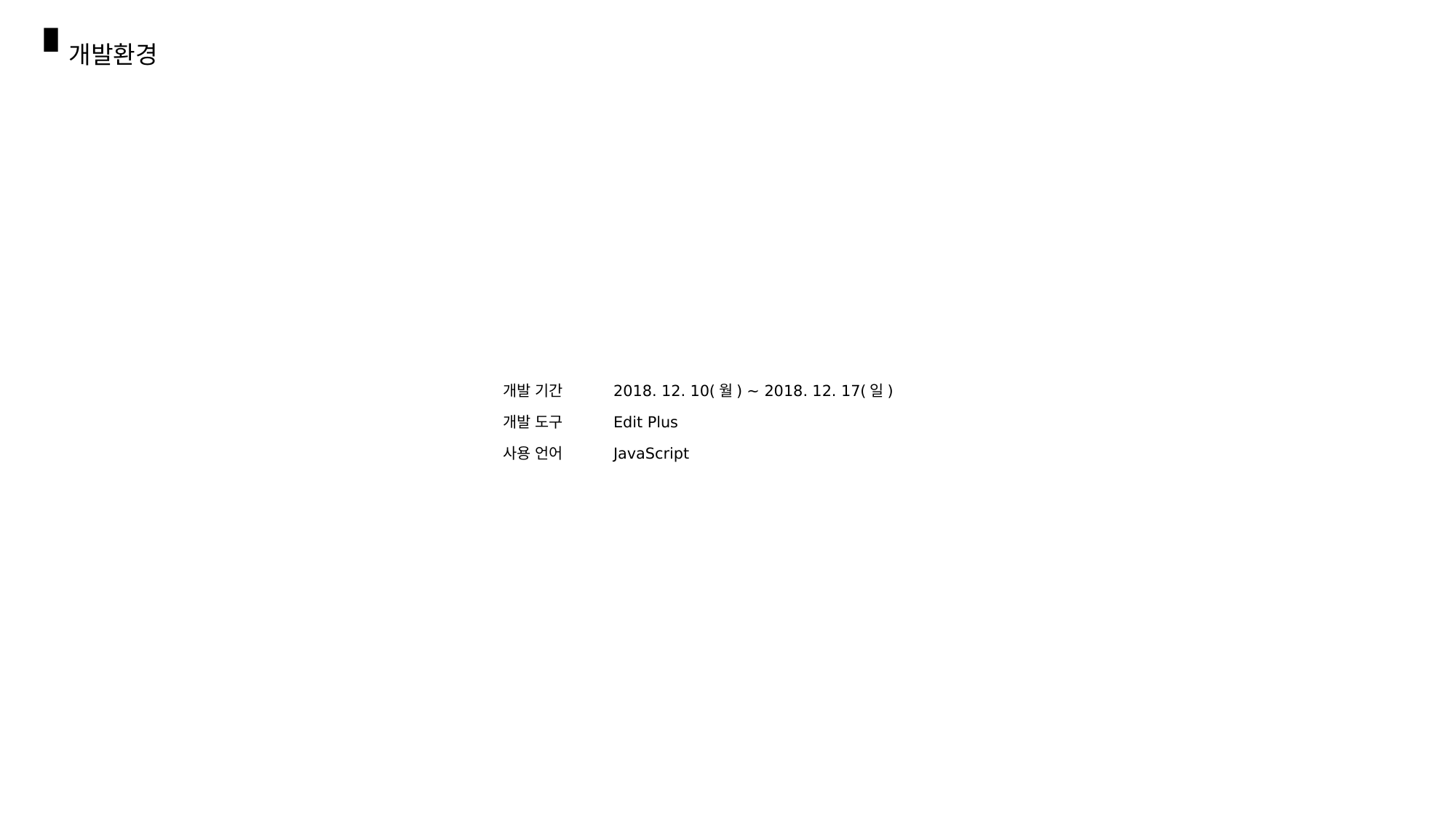

개발환경
개발 기간
개발 도구
사용 언어
2018. 12. 10(월) ~ 2018. 12. 17(일)
Edit Plus
JavaScript